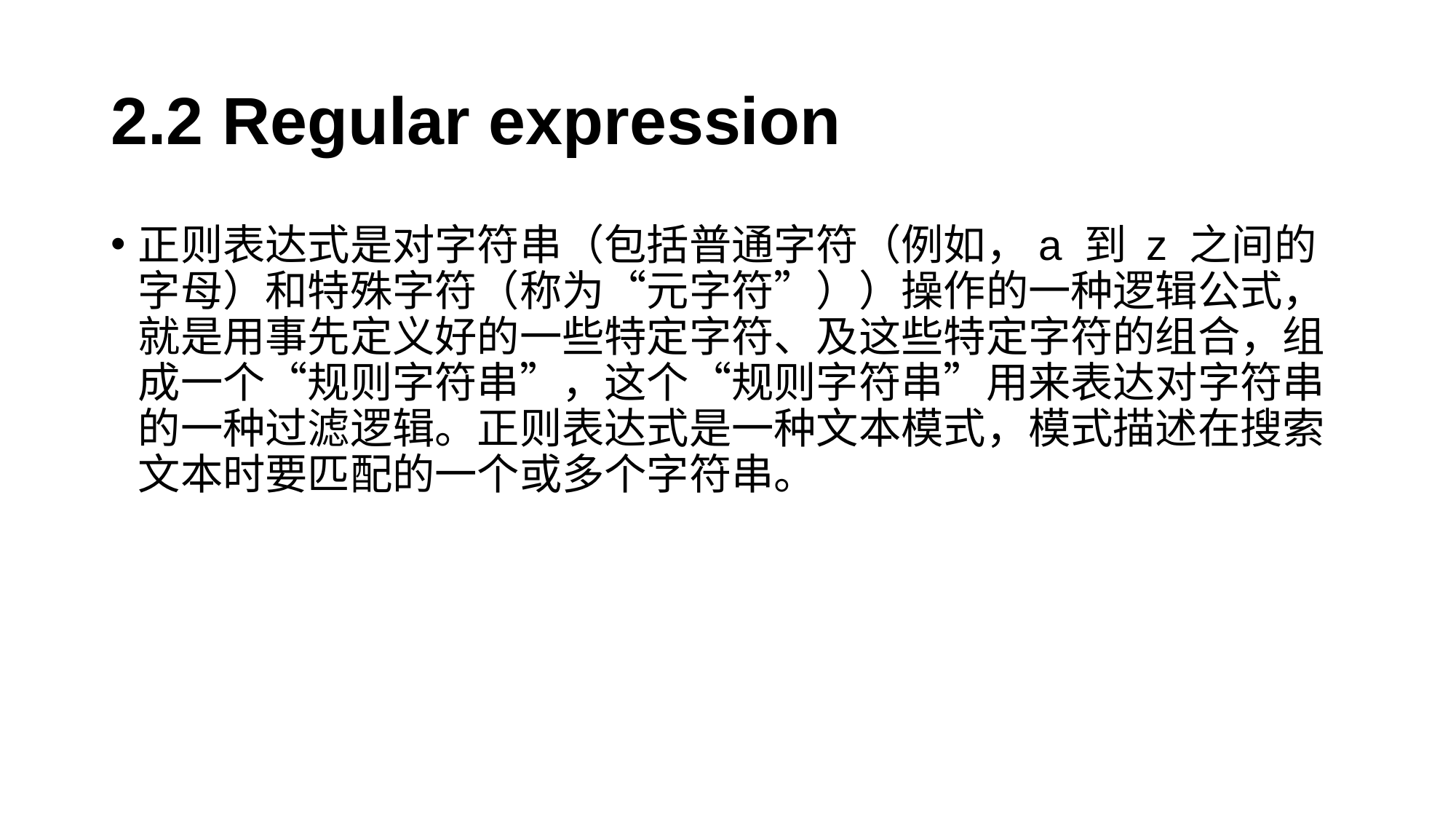

# 2.2 Regular expression
正则表达式是对字符串（包括普通字符（例如，a 到 z 之间的字母）和特殊字符（称为“元字符”））操作的一种逻辑公式，就是用事先定义好的一些特定字符、及这些特定字符的组合，组成一个“规则字符串”，这个“规则字符串”用来表达对字符串的一种过滤逻辑。正则表达式是一种文本模式，模式描述在搜索文本时要匹配的一个或多个字符串。